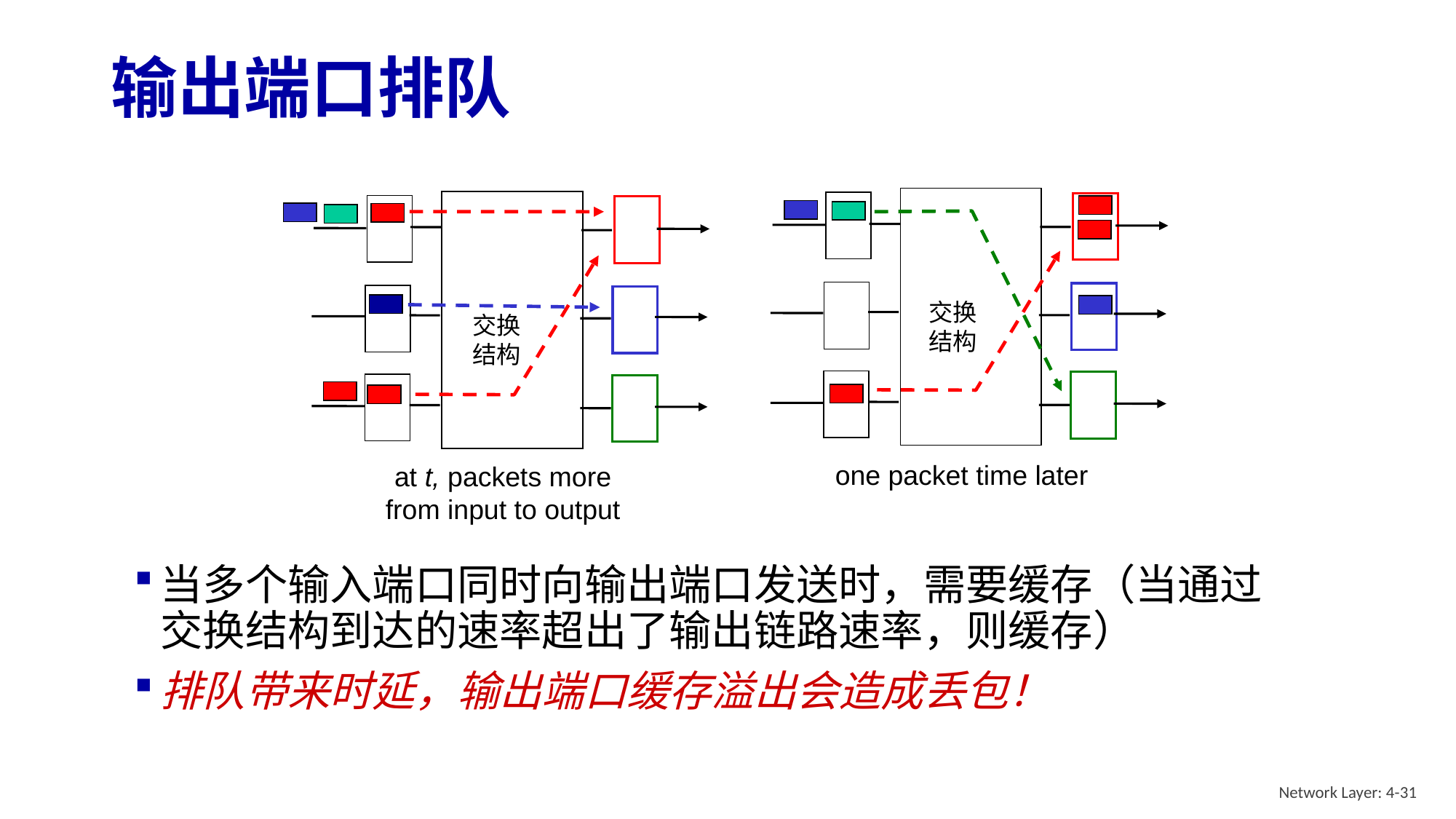

# 输出端口排队

交换
结构

交换
结构

one packet time later
at t, packets more
from input to output
当多个输入端口同时向输出端口发送时，需要缓存（当通过交换结构到达的速率超出了输出链路速率，则缓存）
排队带来时延，输出端口缓存溢出会造成丢包！
Network Layer: 4-31